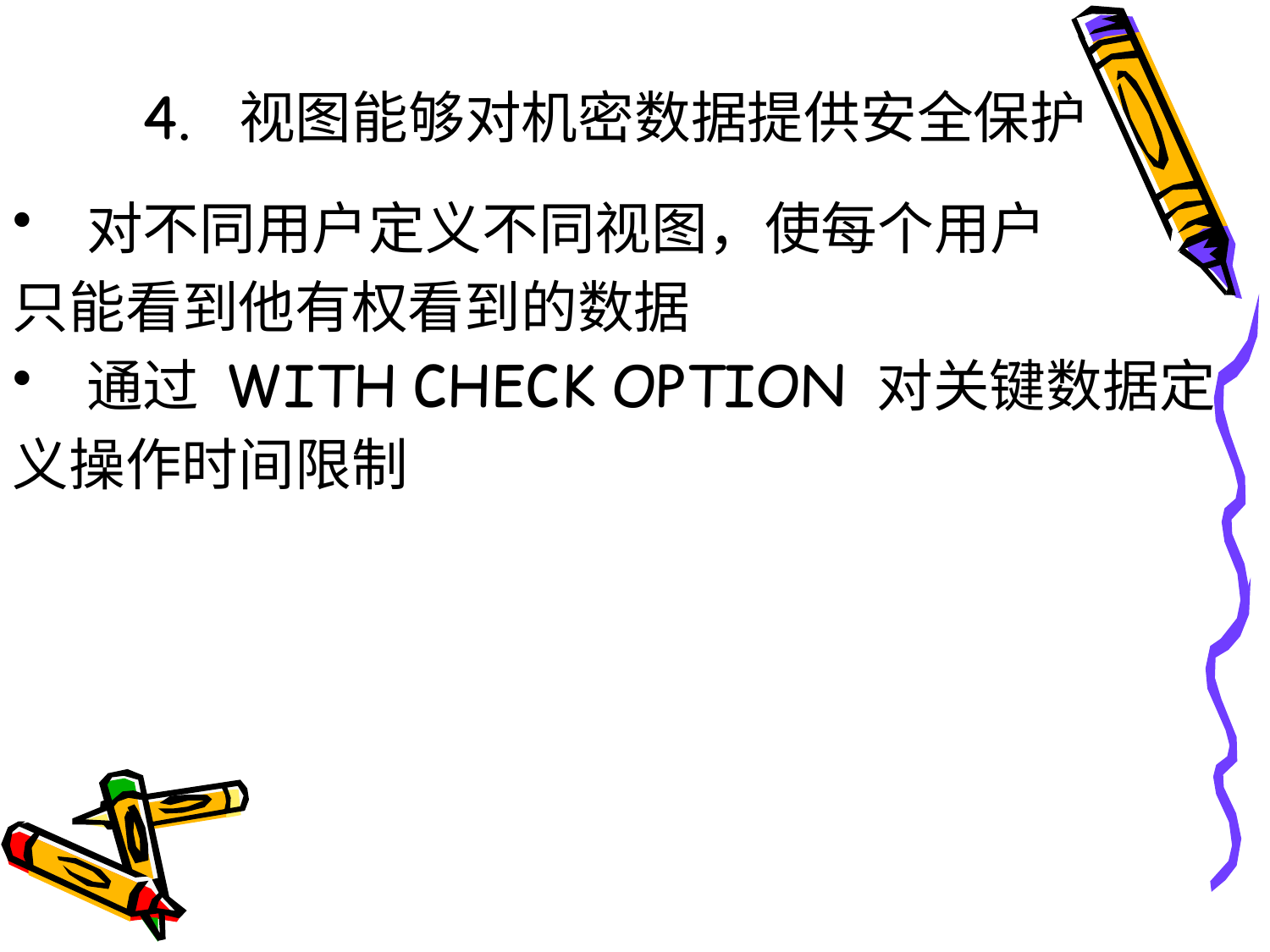

# 4.  视图能够对机密数据提供安全保护
 对不同用户定义不同视图，使每个用户
只能看到他有权看到的数据
 通过 WITH CHECK OPTION 对关键数据定
义操作时间限制